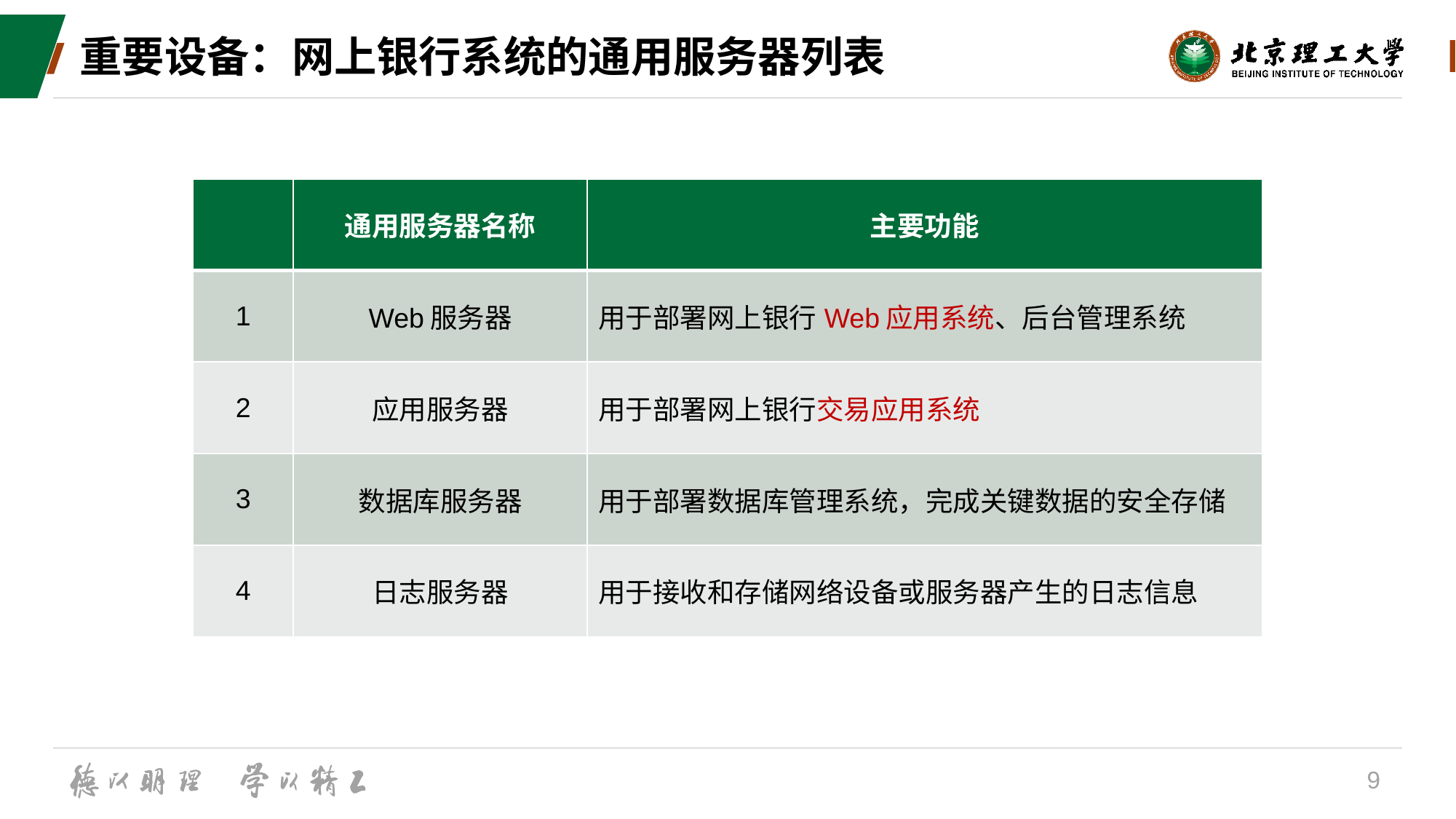

# 重要设备：网上银行系统的通用服务器列表
|  | 通用服务器名称 | 主要功能 |
| --- | --- | --- |
| 1 | Web服务器 | 用于部署网上银行Web应用系统、后台管理系统 |
| 2 | 应用服务器 | 用于部署网上银行交易应用系统 |
| 3 | 数据库服务器 | 用于部署数据库管理系统，完成关键数据的安全存储 |
| 4 | 日志服务器 | 用于接收和存储网络设备或服务器产生的日志信息 |